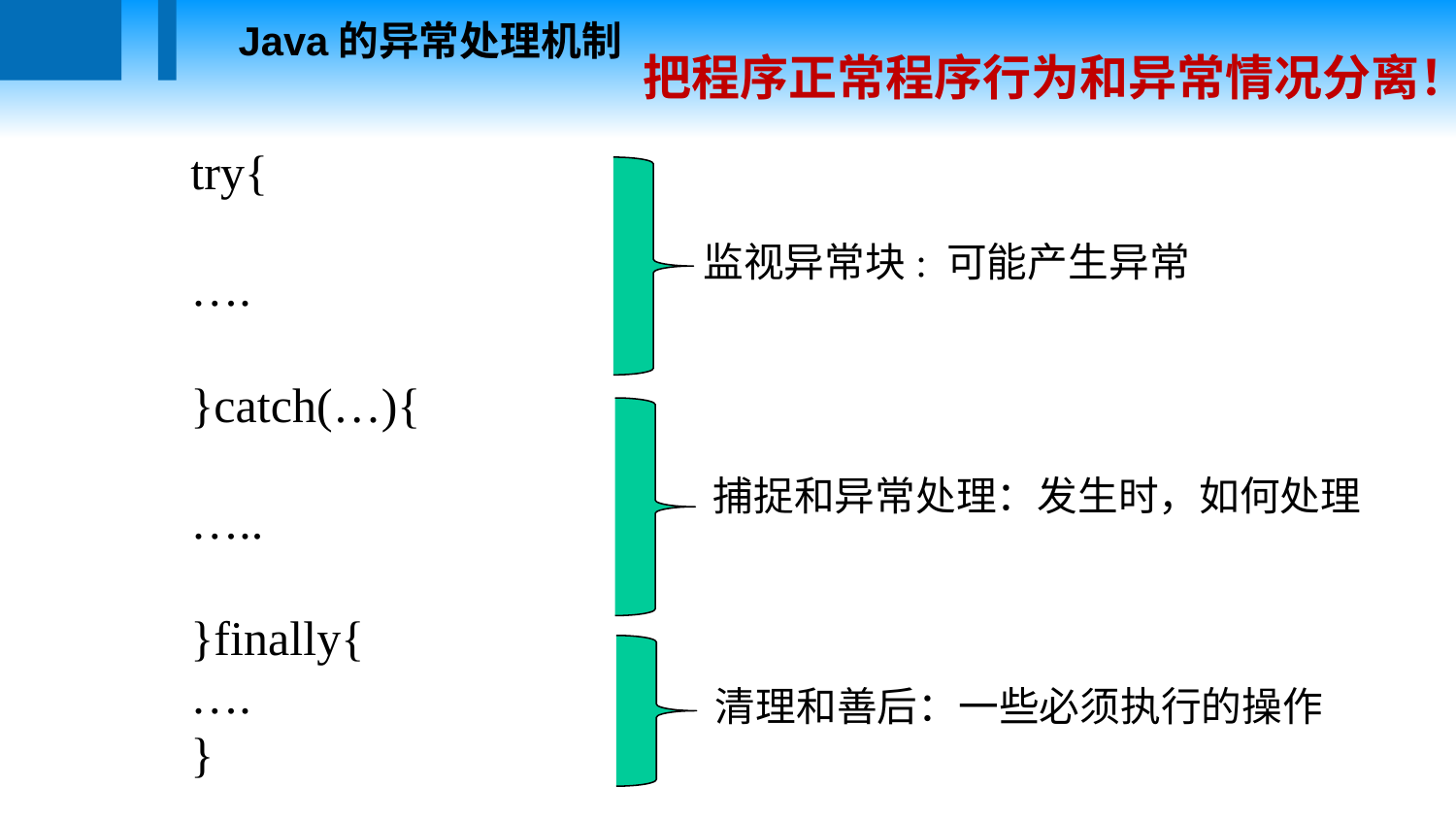

Java的异常处理机制
把程序正常程序行为和异常情况分离！
try{

….

}catch(…){

…..

}finally{
….
}

监视异常块: 可能产生异常

捕捉和异常处理：发生时，如何处理

清理和善后：一些必须执行的操作